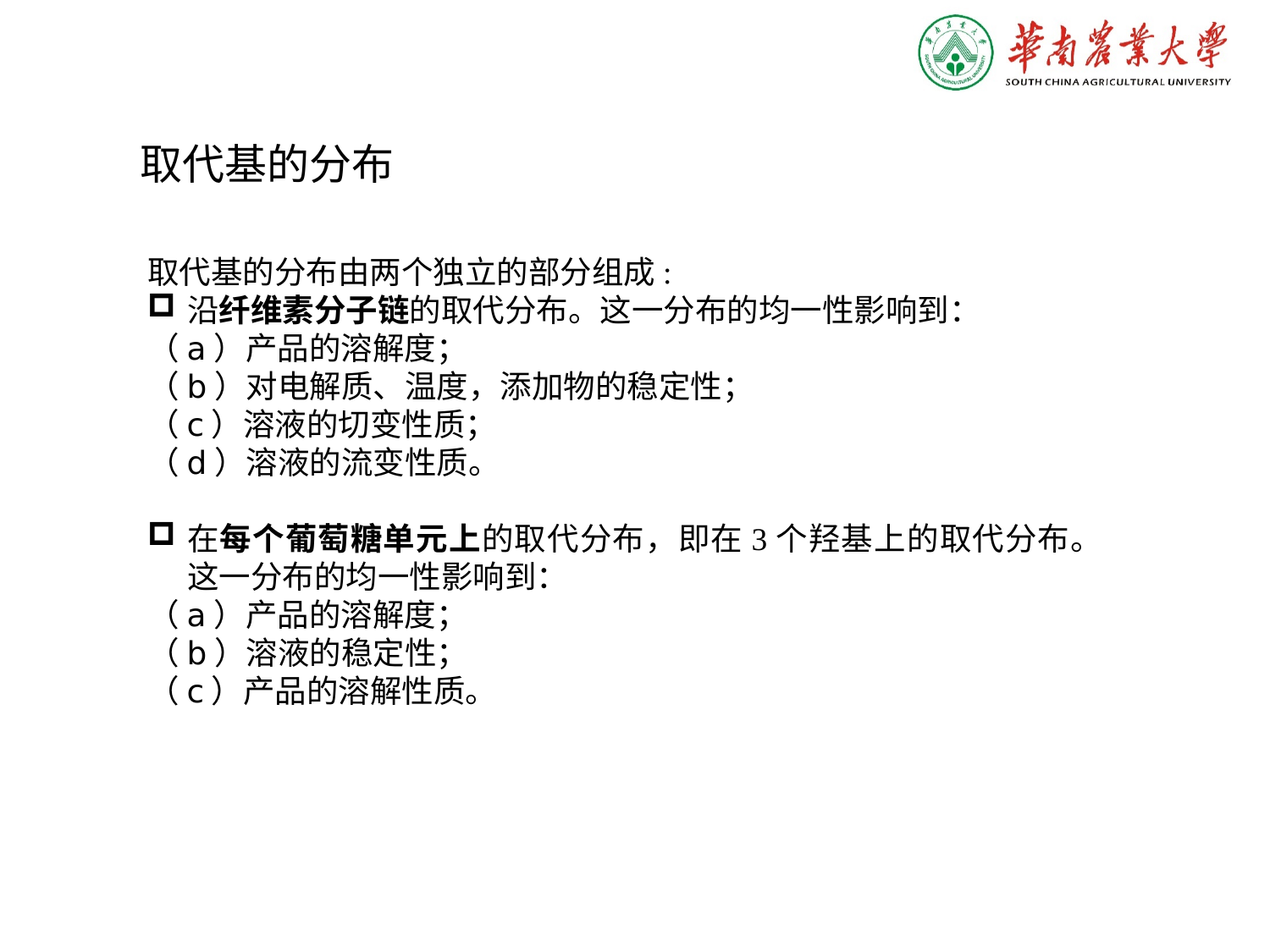

取代基的分布
取代基的分布由两个独立的部分组成:
沿纤维素分子链的取代分布。这一分布的均一性影响到：
（a）产品的溶解度；
（b）对电解质、温度，添加物的稳定性；
（c）溶液的切变性质；
（d）溶液的流变性质。

在每个葡萄糖单元上的取代分布，即在3个羟基上的取代分布。这一分布的均一性影响到：
（a）产品的溶解度；
（b）溶液的稳定性；
（c）产品的溶解性质。